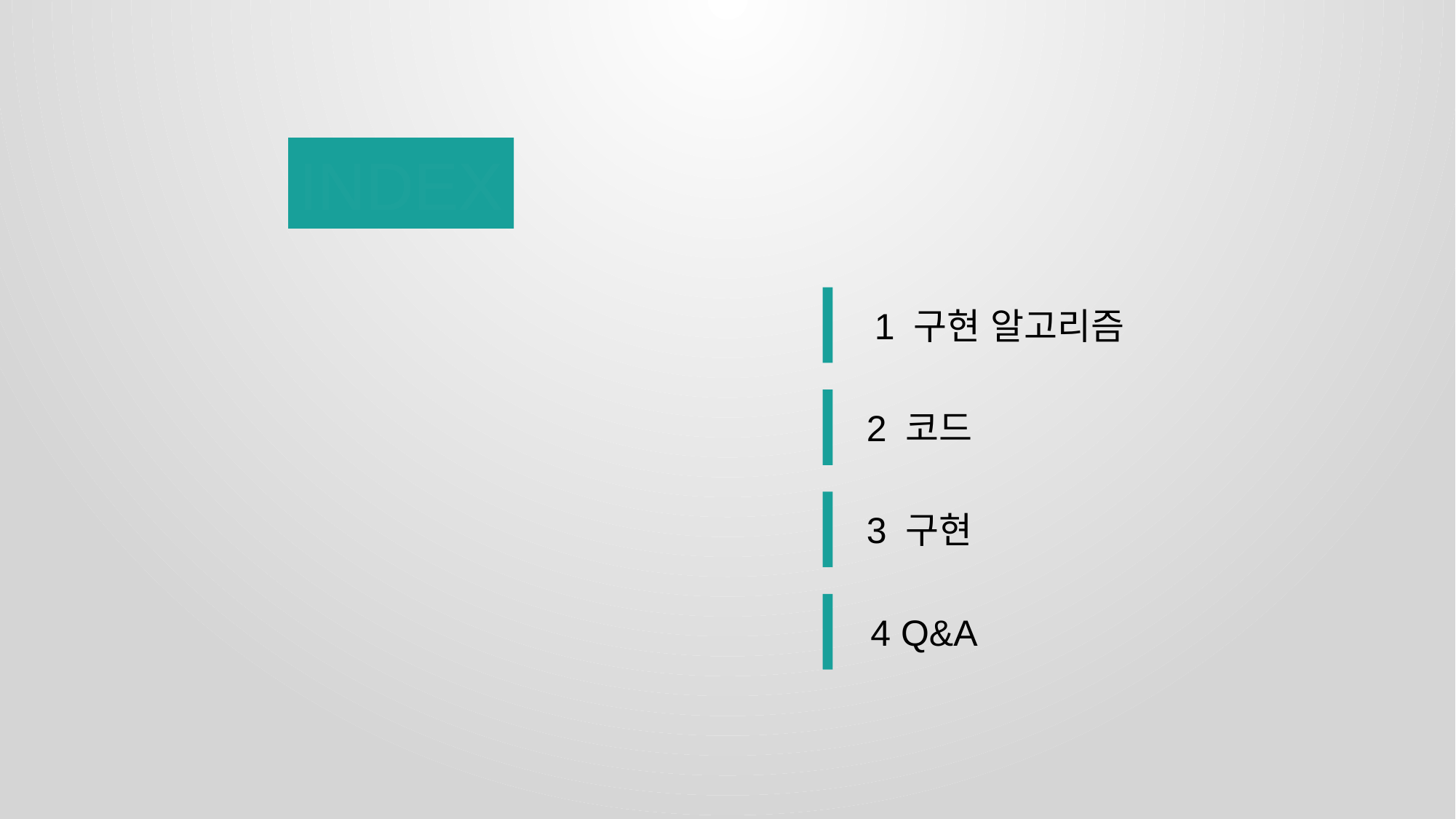

INDEX

1 구현 알고리즘

2 코드

3 구현

4 Q&A